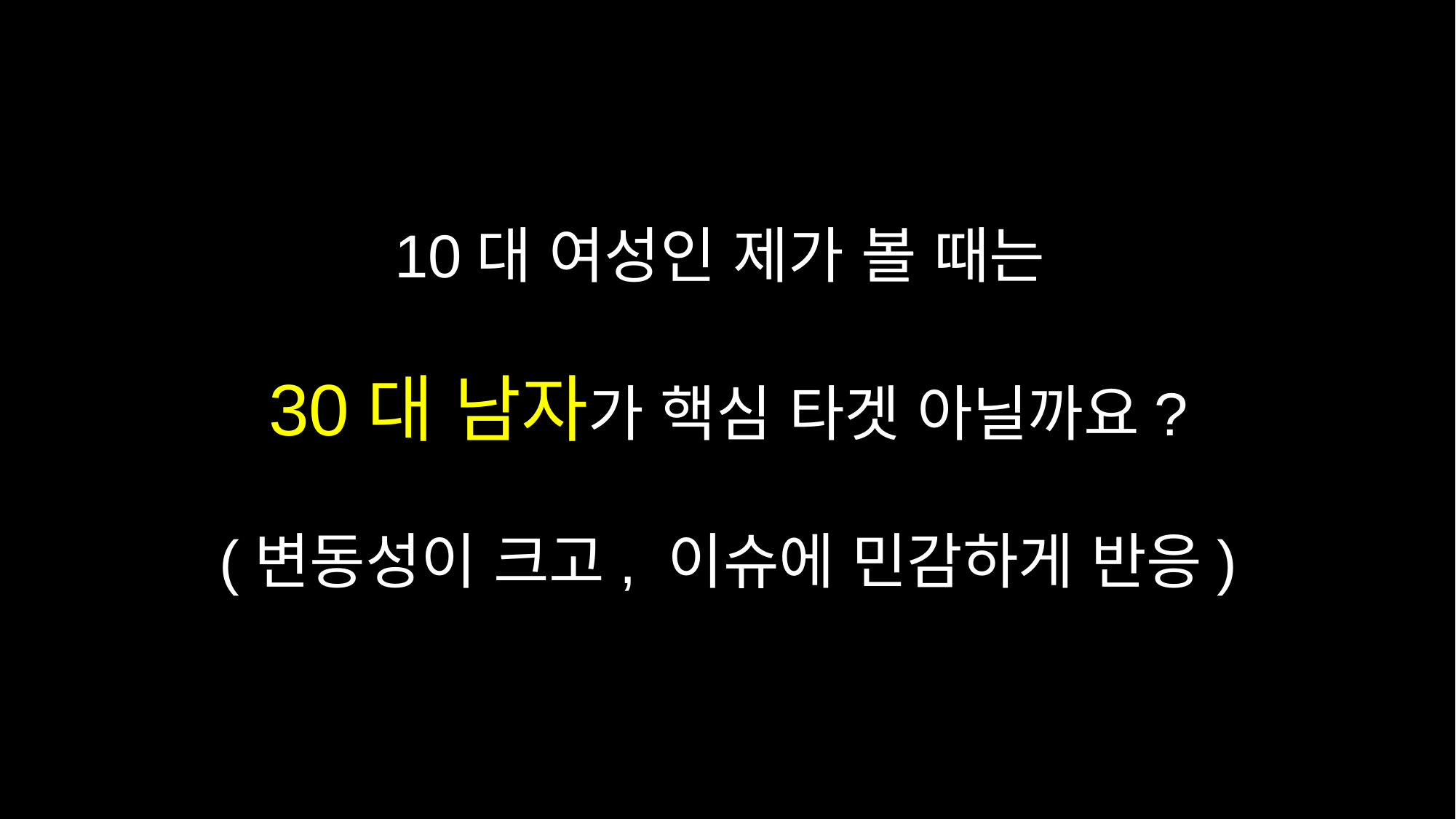

10대 여성인 제가 볼 때는

30대 남자가 핵심 타겟 아닐까요?

(변동성이 크고, 이슈에 민감하게 반응)